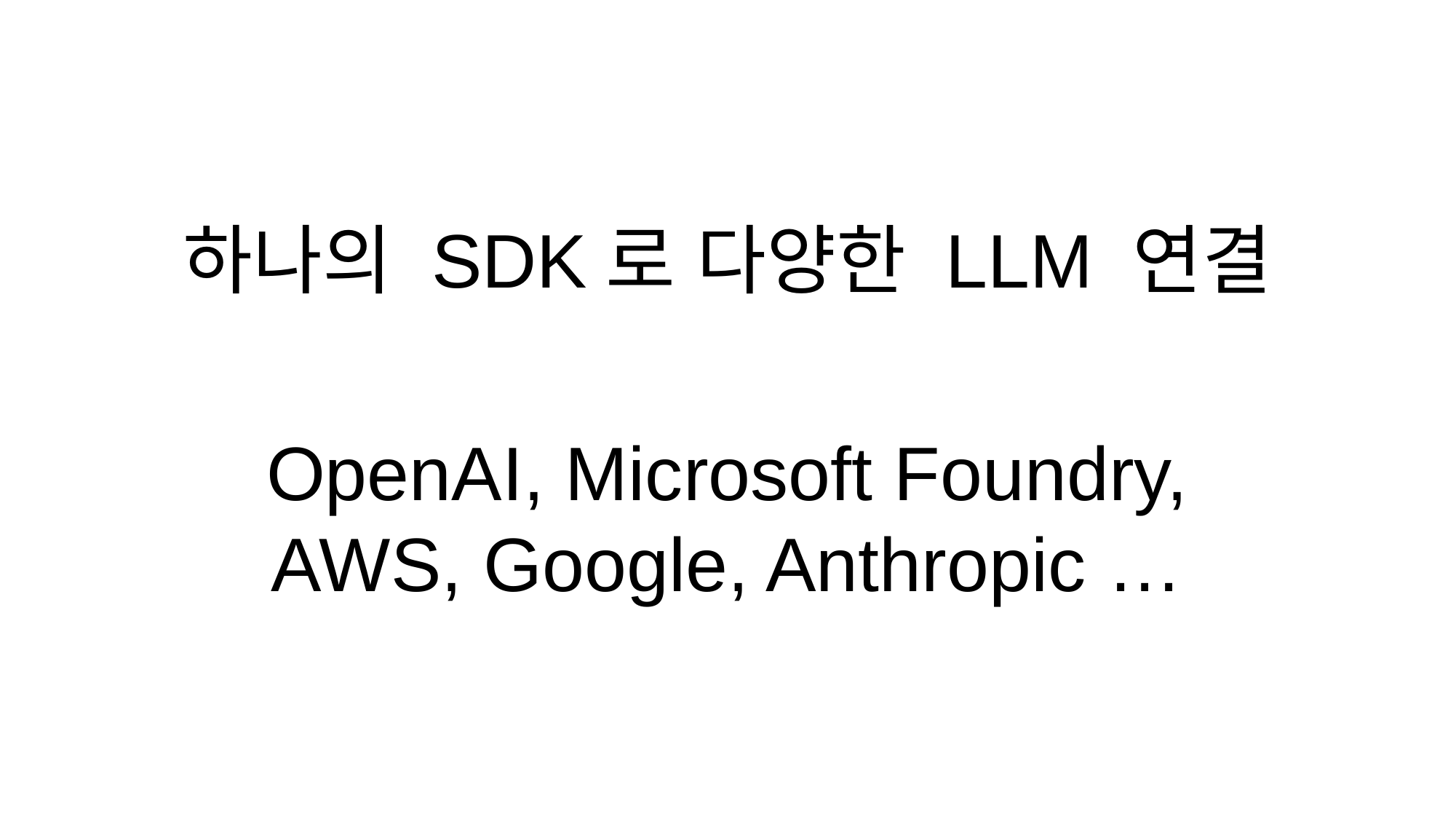

하나의 SDK로 다양한 LLM 연결

OpenAI, Microsoft Foundry,
AWS, Google, Anthropic …